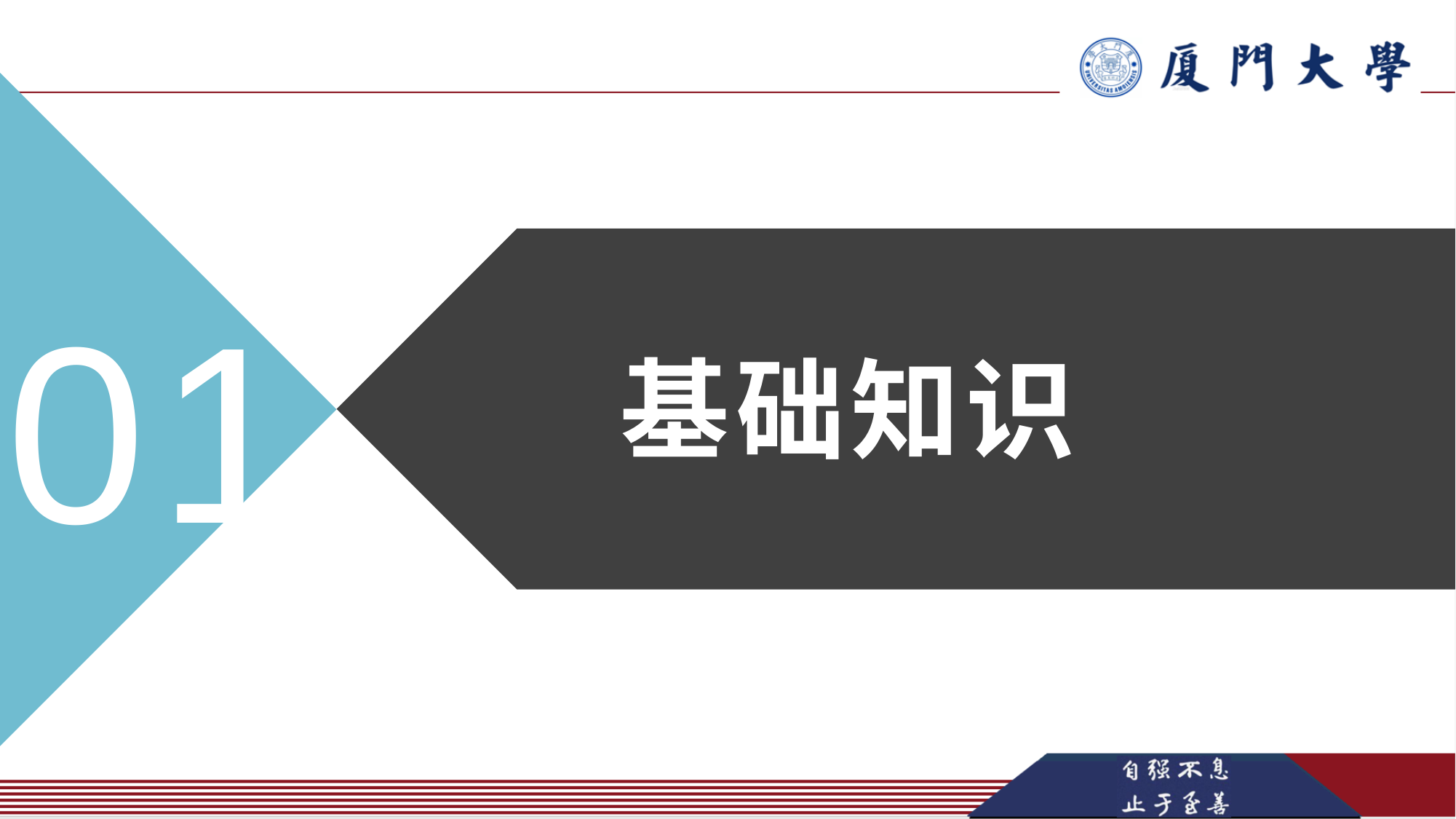

01
Enter your title
基础知识
01 Title
02 Title
03 Title
04 Title